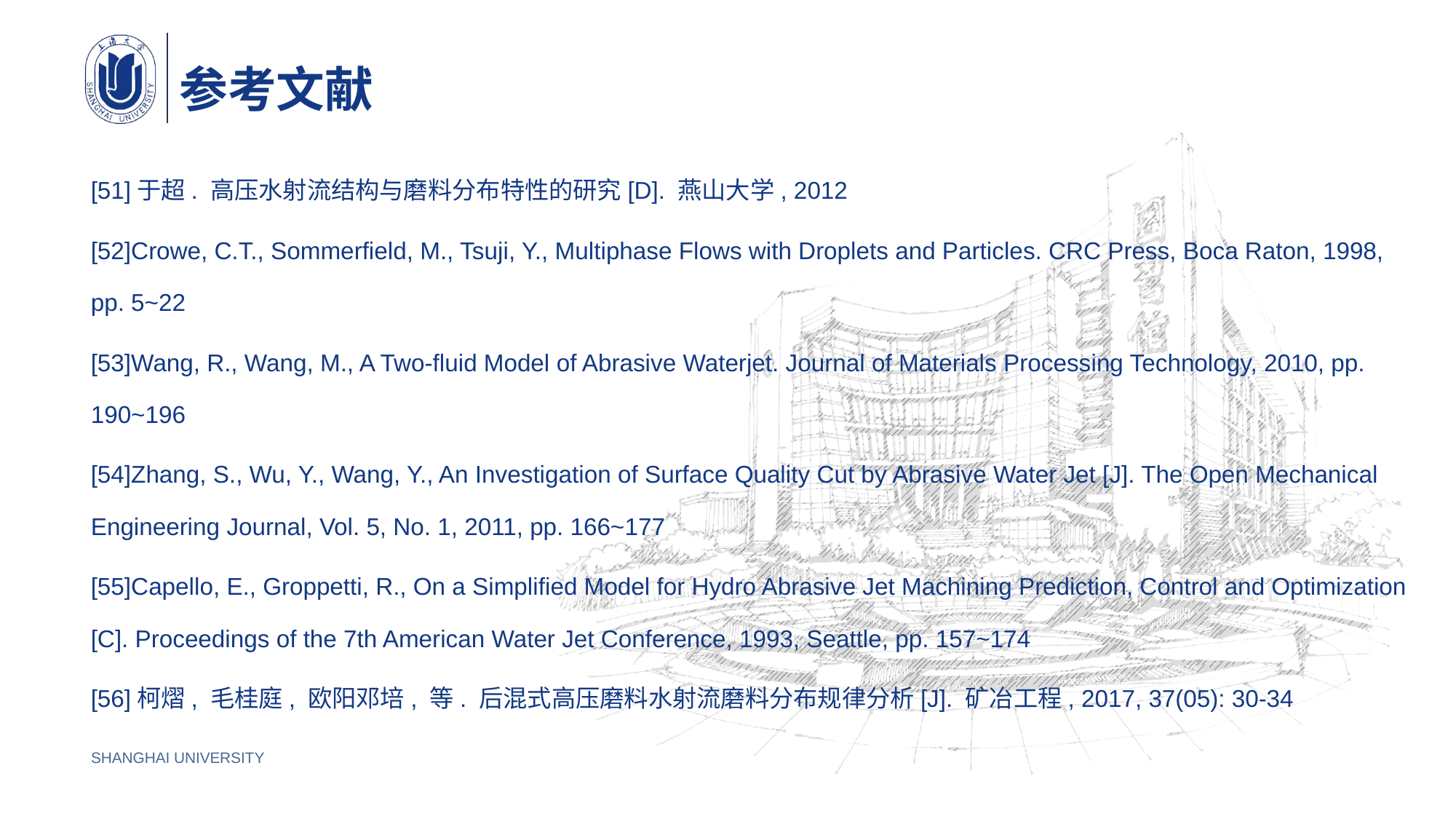

# 参考文献
[51]于超. 高压水射流结构与磨料分布特性的研究[D]. 燕山大学, 2012
[52]Crowe, C.T., Sommerfield, M., Tsuji, Y., Multiphase Flows with Droplets and Particles. CRC Press, Boca Raton, 1998, pp. 5~22
[53]Wang, R., Wang, M., A Two-fluid Model of Abrasive Waterjet. Journal of Materials Processing Technology, 2010, pp. 190~196
[54]Zhang, S., Wu, Y., Wang, Y., An Investigation of Surface Quality Cut by Abrasive Water Jet [J]. The Open Mechanical Engineering Journal, Vol. 5, No. 1, 2011, pp. 166~177
[55]Capello, E., Groppetti, R., On a Simplified Model for Hydro Abrasive Jet Machining Prediction, Control and Optimization [C]. Proceedings of the 7th American Water Jet Conference, 1993, Seattle, pp. 157~174
[56]柯熠, 毛桂庭, 欧阳邓培, 等. 后混式高压磨料水射流磨料分布规律分析[J]. 矿冶工程, 2017, 37(05): 30-34

SHANGHAI UNIVERSITY
41